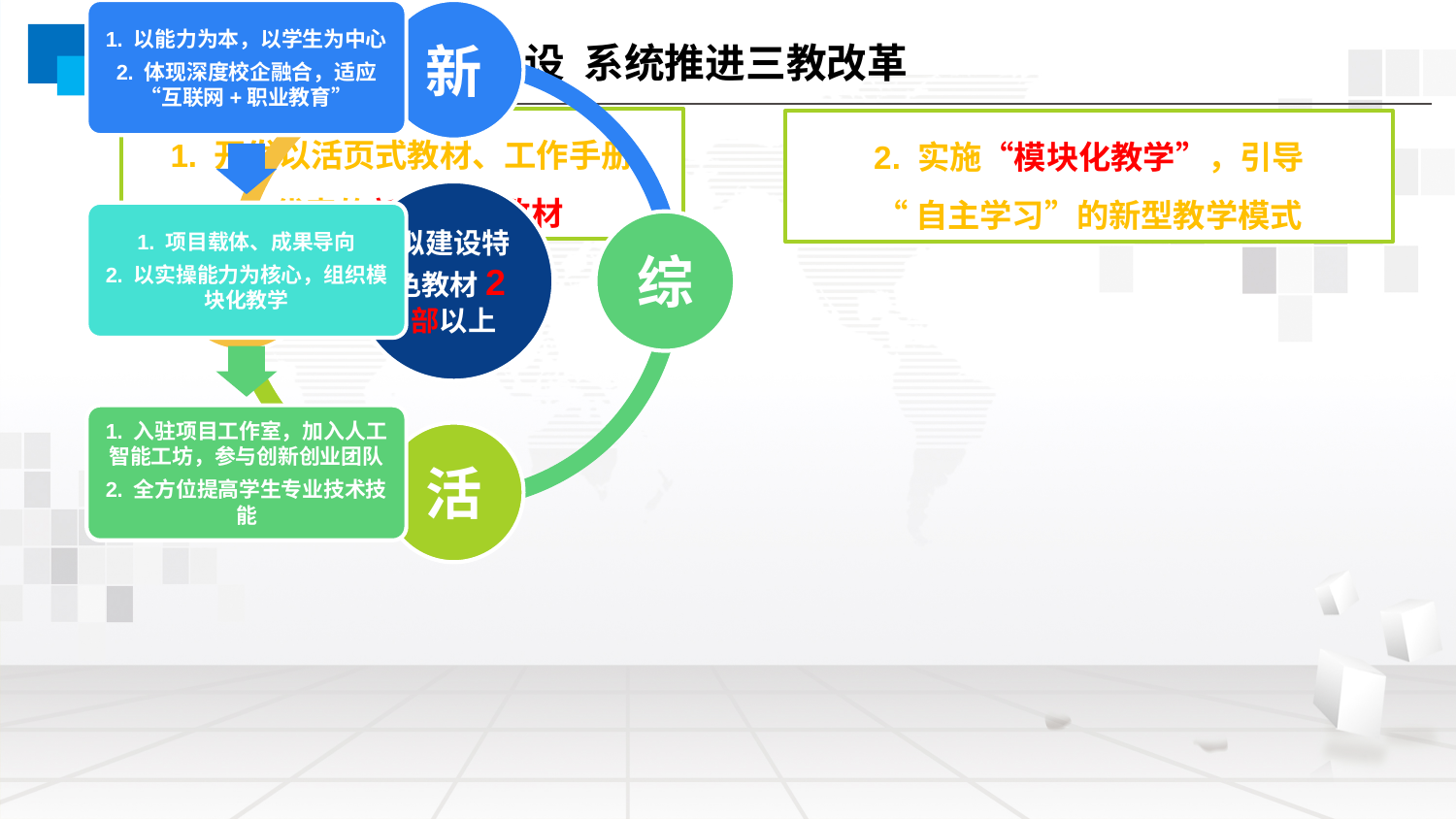

4.3 深化专业群内涵建设  系统推进三教改革
1. 开发以活页式教材、工作手册
为代表的新型系列教材
2. 实施“模块化教学”，引导
“自主学习”的新型教学模式
拟建设特色教材2部以上
新
综
活
实
1. 以能力为本，以学生为中心
2. 体现深度校企融合，适应“互联网+职业教育”

1. 项目载体、成果导向
2. 以实操能力为核心，组织模块化教学

1. 入驻项目工作室，加入人工智能工坊，参与创新创业团队
2. 全方位提高学生专业技术技能